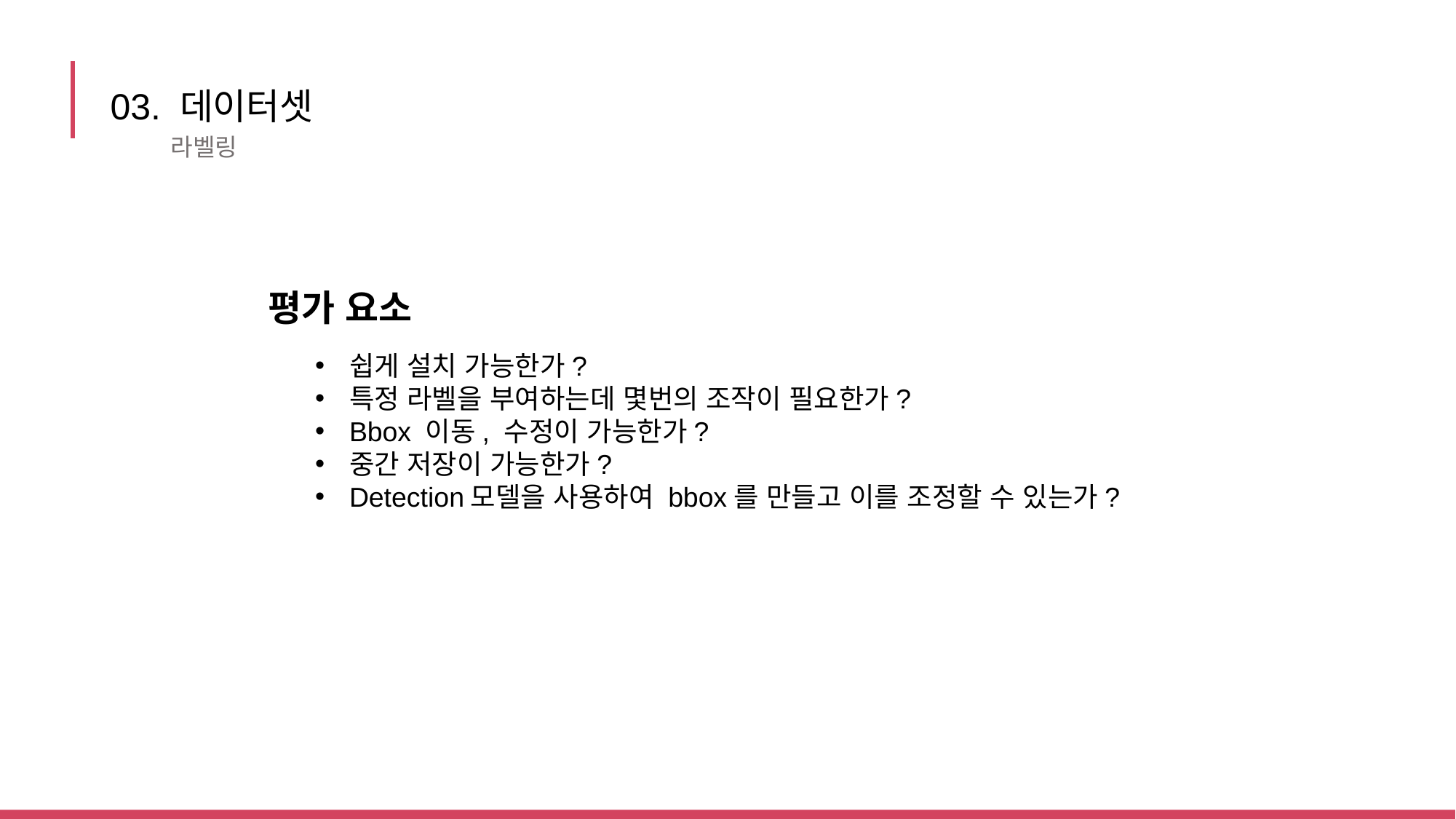

03. 데이터셋
라벨링
평가 요소

쉽게 설치 가능한가?
특정 라벨을 부여하는데 몇번의 조작이 필요한가?
Bbox 이동, 수정이 가능한가?
중간 저장이 가능한가?
Detection모델을 사용하여 bbox를 만들고 이를 조정할 수 있는가?